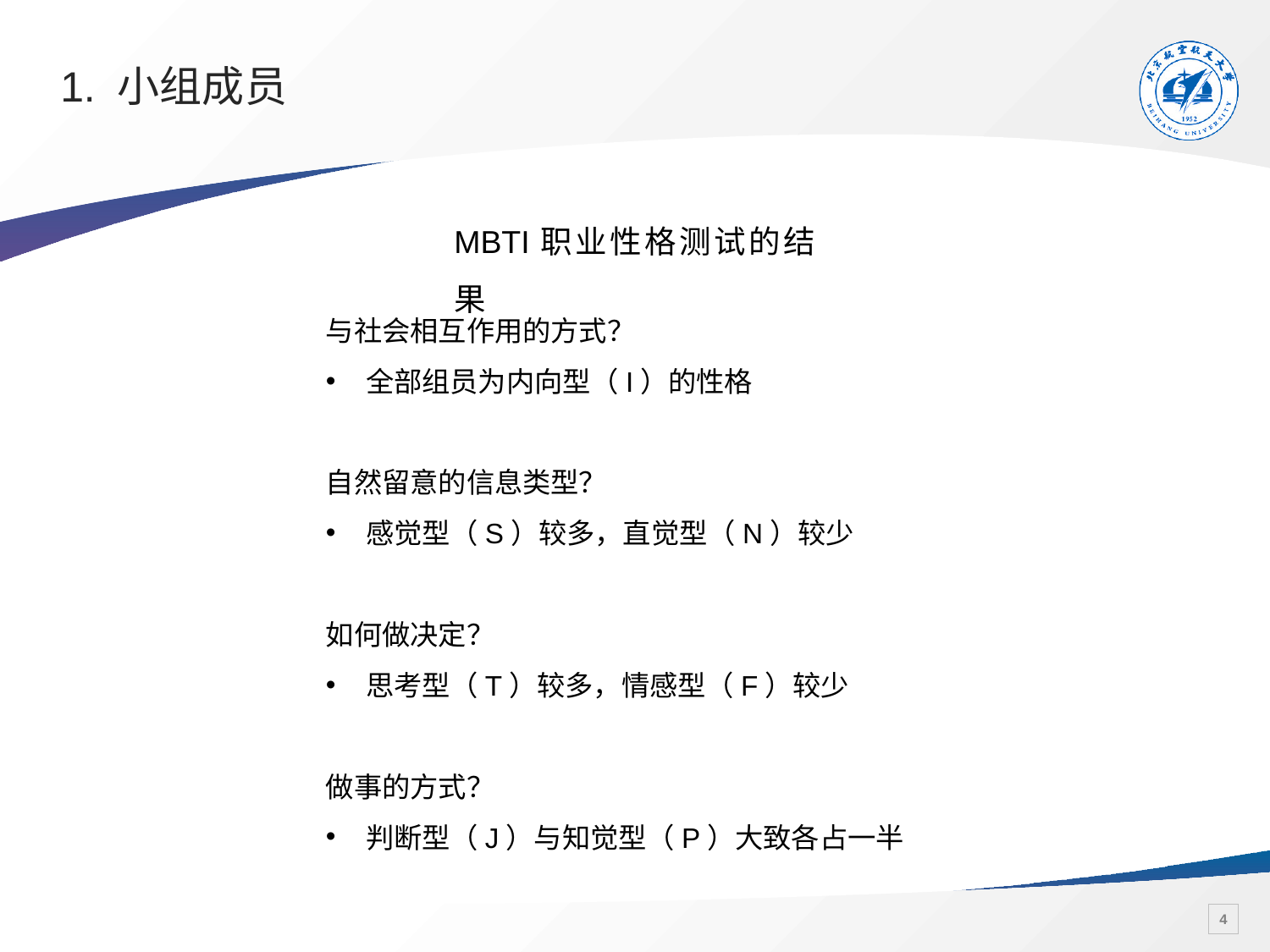

# 1. 小组成员
MBTI职业性格测试的结果
与社会相互作用的方式？
全部组员为内向型（I）的性格

自然留意的信息类型？
感觉型（S）较多，直觉型（N）较少

如何做决定？
思考型（T）较多，情感型（F）较少

做事的方式？
判断型（J）与知觉型（P）大致各占一半